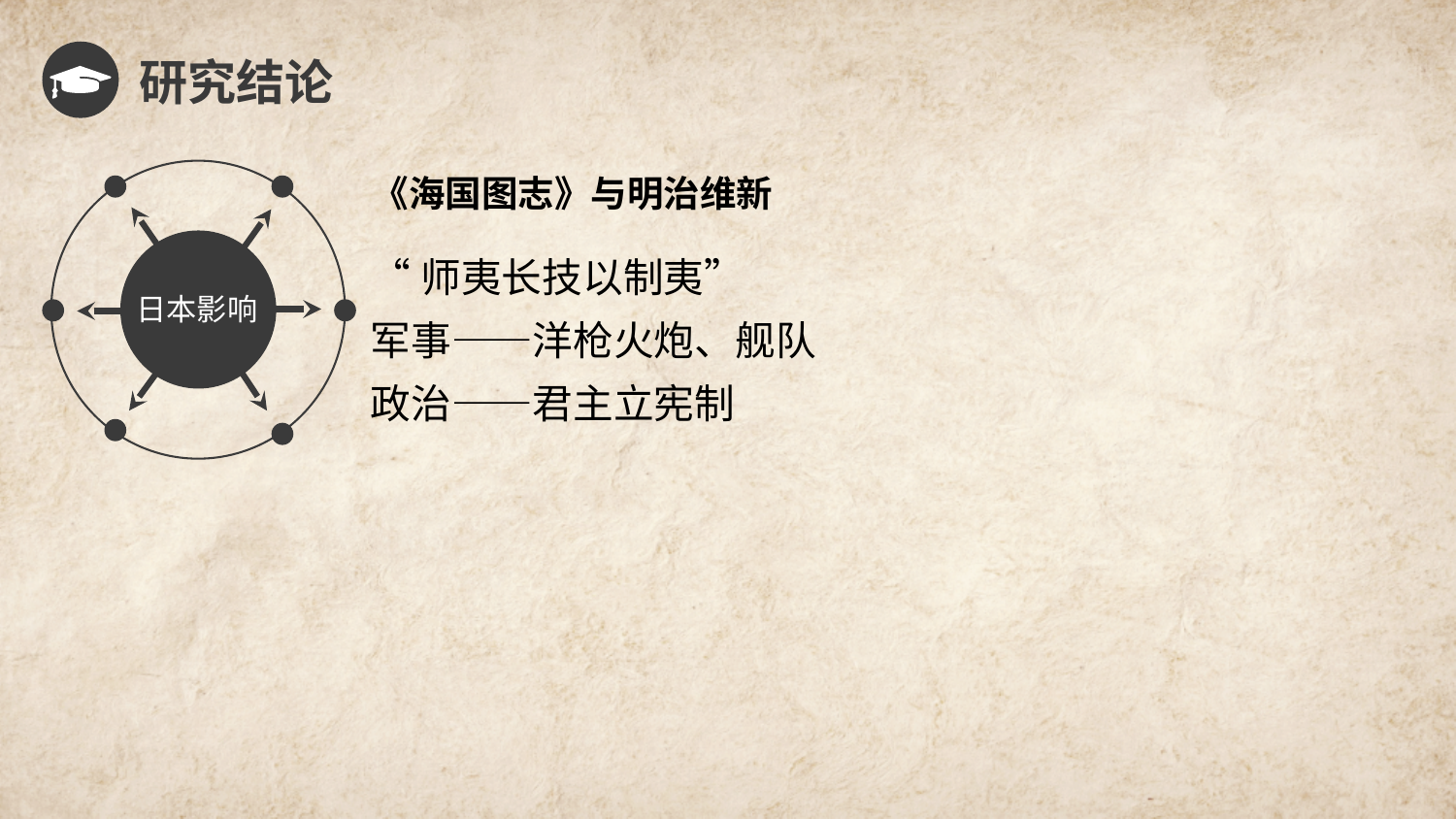

研究结论

《海国图志》与明治维新
“师夷长技以制夷”
军事——洋枪火炮、舰队
政治——君主立宪制

日本影响